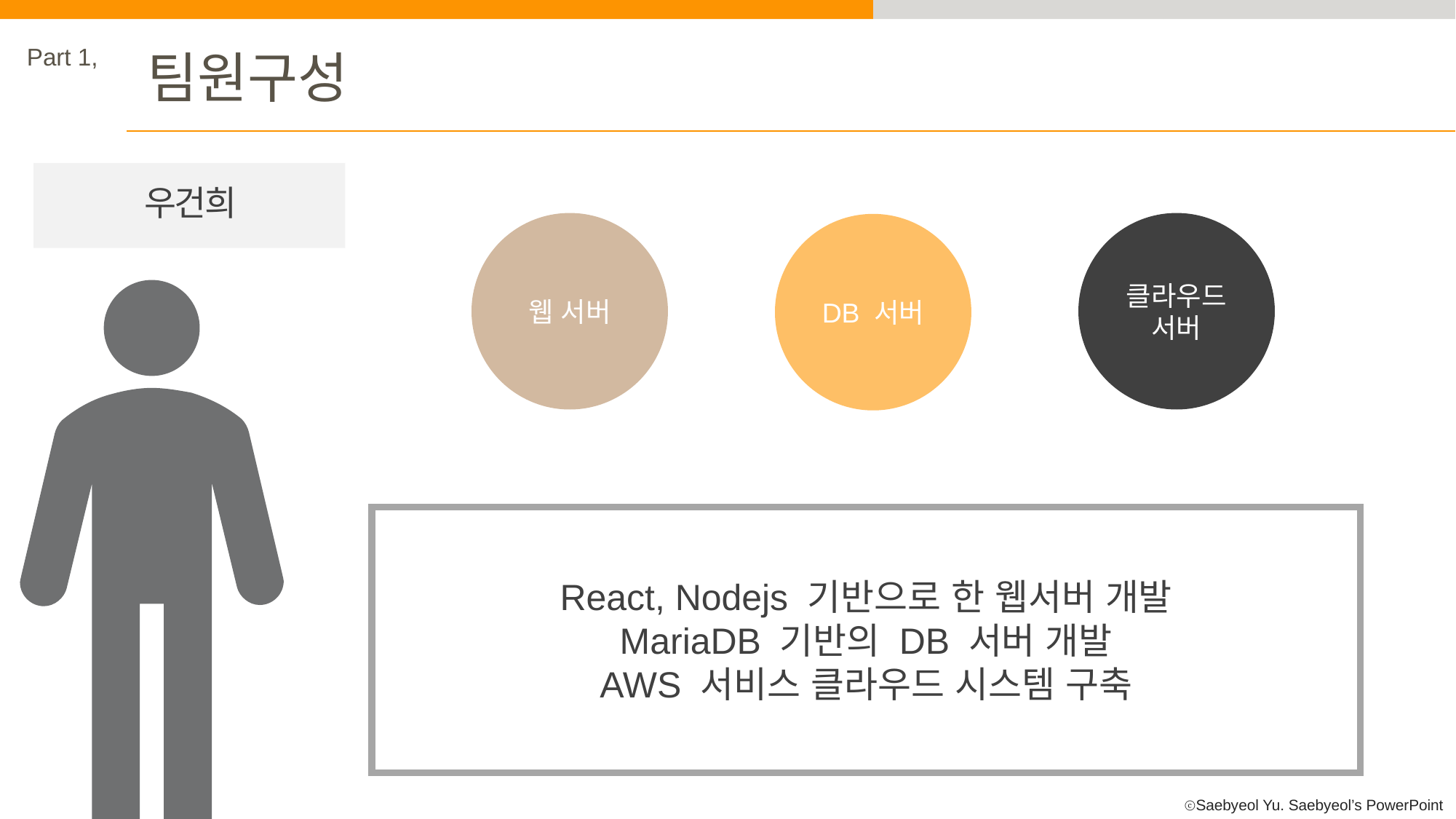

Part 1,
팀원구성

우건희
웹 서버
클라우드 서버
DB 서버

React, Nodejs 기반으로 한 웹서버 개발
MariaDB 기반의 DB 서버 개발
AWS 서비스 클라우드 시스템 구축